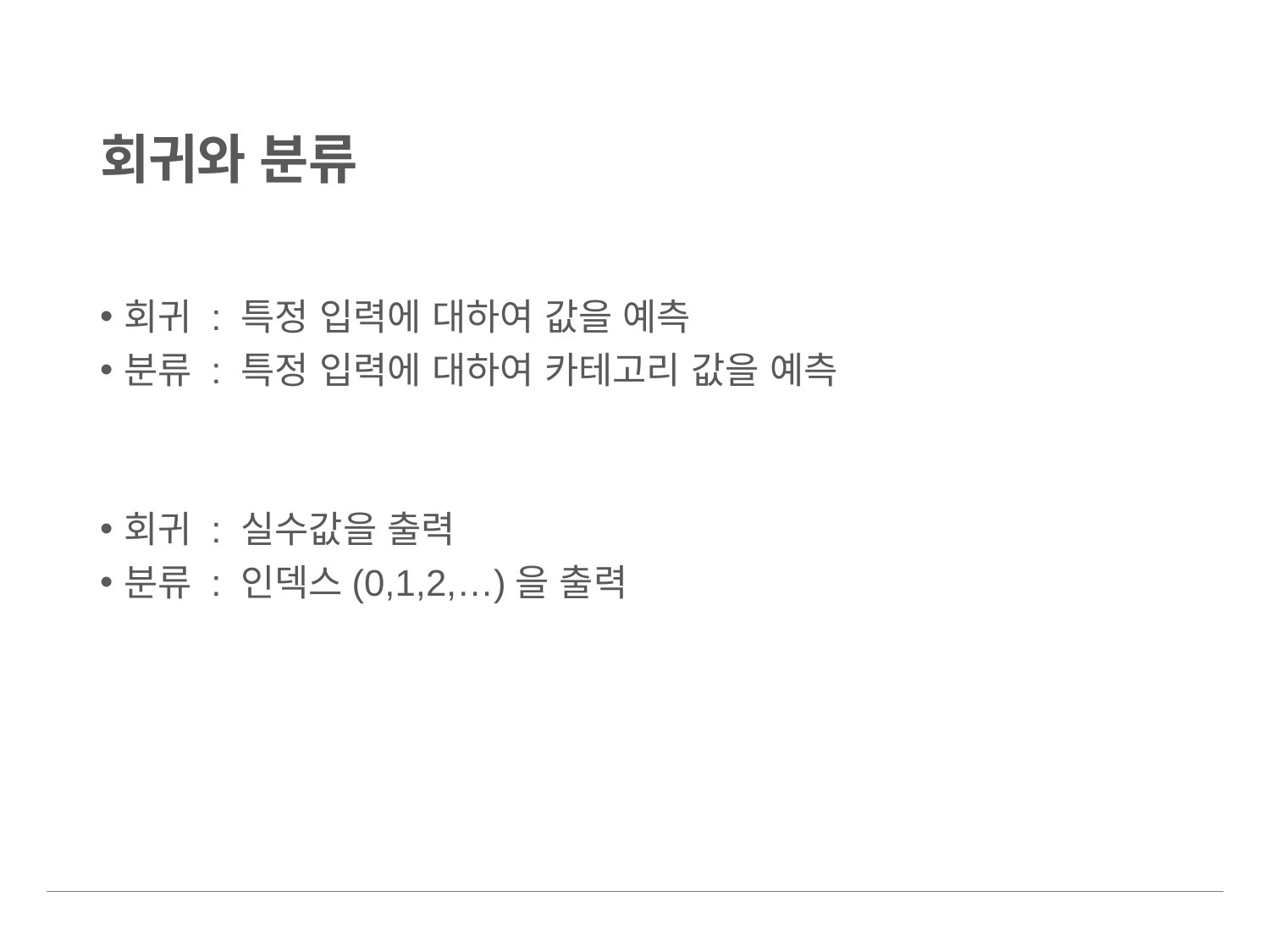

# 회귀와 분류
회귀 : 특정 입력에 대하여 값을 예측
분류 : 특정 입력에 대하여 카테고리 값을 예측

회귀 : 실수값을 출력
분류 : 인덱스(0,1,2,…)을 출력